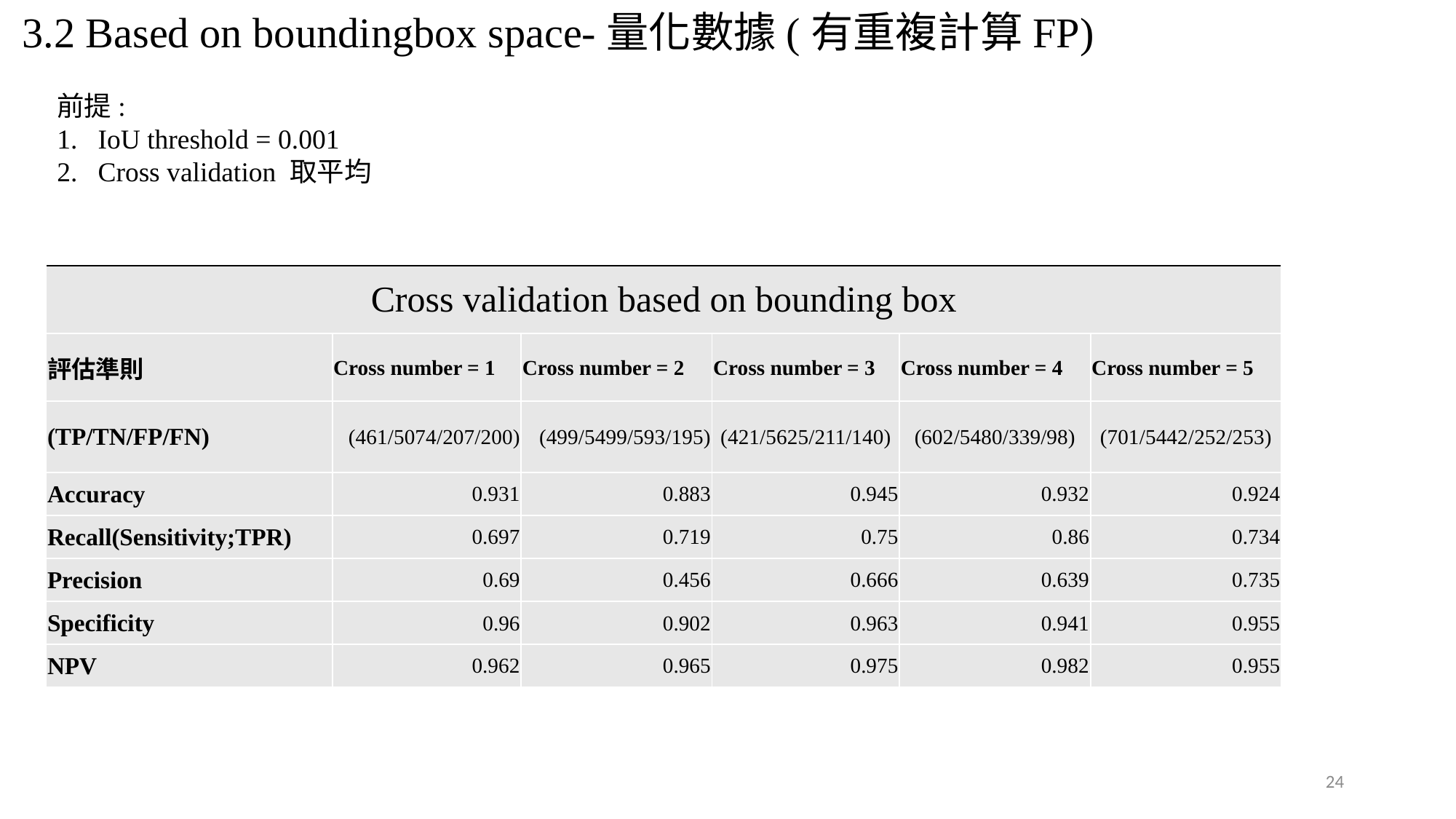

3.2 Based on boundingbox space-量化數據(有重複計算FP)
前提:
IoU threshold = 0.001
Cross validation 取平均
| Cross validation based on bounding box |  |  |  |  |  |
| --- | --- | --- | --- | --- | --- |
| 評估準則 | Cross number = 1 | Cross number = 2 | Cross number = 3 | Cross number = 4 | Cross number = 5 |
| (TP/TN/FP/FN) | (461/5074/207/200) | (499/5499/593/195) | (421/5625/211/140) | (602/5480/339/98) | (701/5442/252/253) |
| Accuracy | 0.931 | 0.883 | 0.945 | 0.932 | 0.924 |
| Recall(Sensitivity;TPR) | 0.697 | 0.719 | 0.75 | 0.86 | 0.734 |
| Precision | 0.69 | 0.456 | 0.666 | 0.639 | 0.735 |
| Specificity | 0.96 | 0.902 | 0.963 | 0.941 | 0.955 |
| NPV | 0.962 | 0.965 | 0.975 | 0.982 | 0.955 |
24